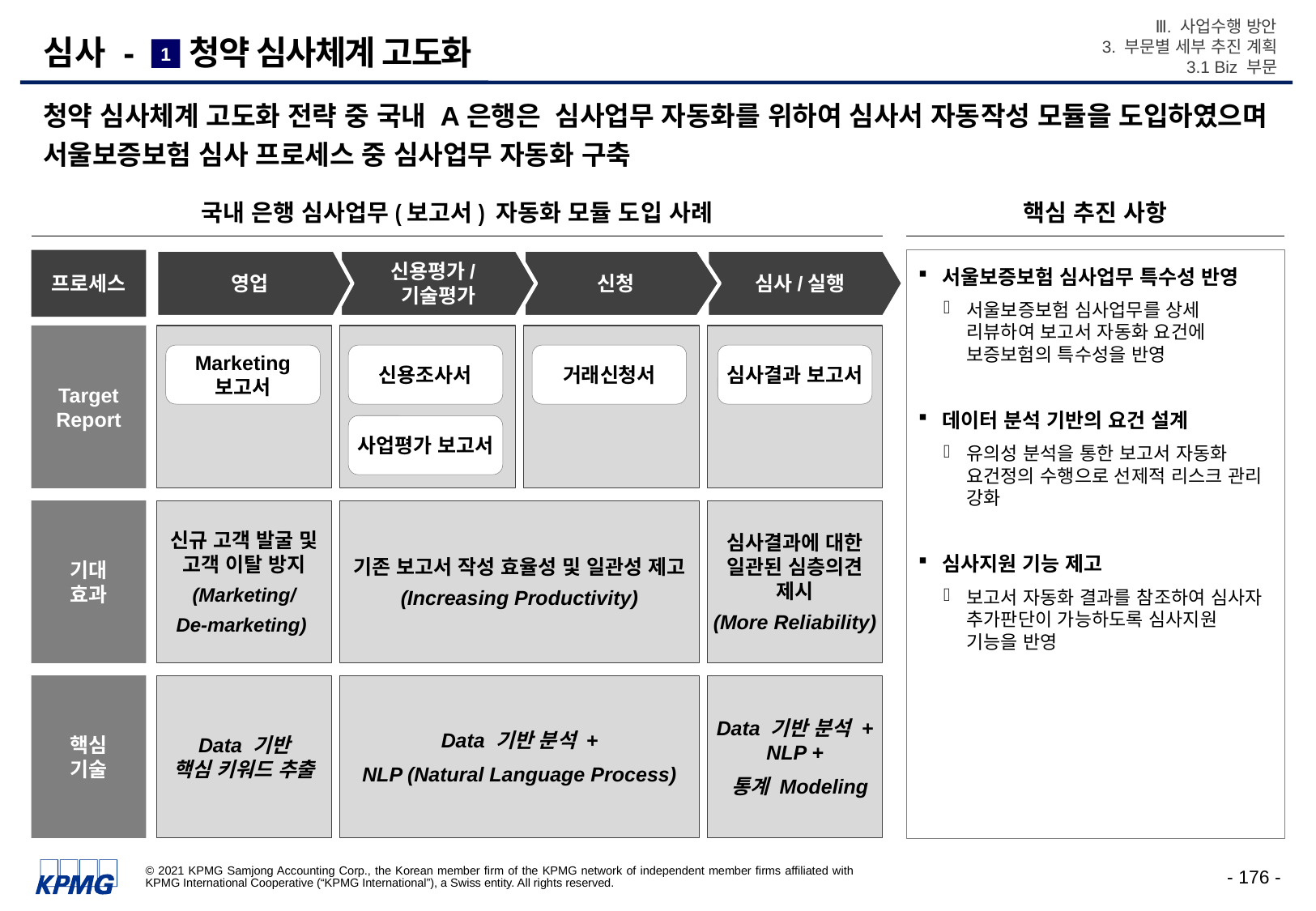

Ⅲ. 사업수행 방안
3. 부문별 세부 추진 계획
3.1 Biz 부문
# 심사 -     청약 심사체계 고도화
1
청약 심사체계 고도화 전략 중 국내 A은행은  심사업무 자동화를 위하여 심사서 자동작성 모듈을 도입하였으며 서울보증보험 심사 프로세스 중 심사업무 자동화 구축
국내 은행 심사업무(보고서) 자동화 모듈 도입 사례
핵심 추진 사항
프로세스
영업
신용평가/
 기술평가
신청
심사/실행
서울보증보험 심사업무 특수성 반영
서울보증보험 심사업무를 상세 리뷰하여 보고서 자동화 요건에 보증보험의 특수성을 반영

데이터 분석 기반의 요건 설계
유의성 분석을 통한 보고서 자동화 요건정의 수행으로 선제적 리스크 관리 강화

심사지원 기능 제고
보고서 자동화 결과를 참조하여 심사자 추가판단이 가능하도록 심사지원 기능을 반영

Target
Report

Marketing 보고서
신용조사서
거래신청서
심사결과 보고서
사업평가 보고서
기대
효과
신규 고객 발굴 및
고객 이탈 방지
(Marketing/
De-marketing)
기존 보고서 작성 효율성 및 일관성 제고
(Increasing Productivity)
심사결과에 대한 일관된 심층의견 제시
(More Reliability)
핵심
기술
Data 기반
핵심 키워드 추출
Data 기반 분석 +
NLP (Natural Language Process)
Data 기반 분석 + NLP +
 통계 Modeling